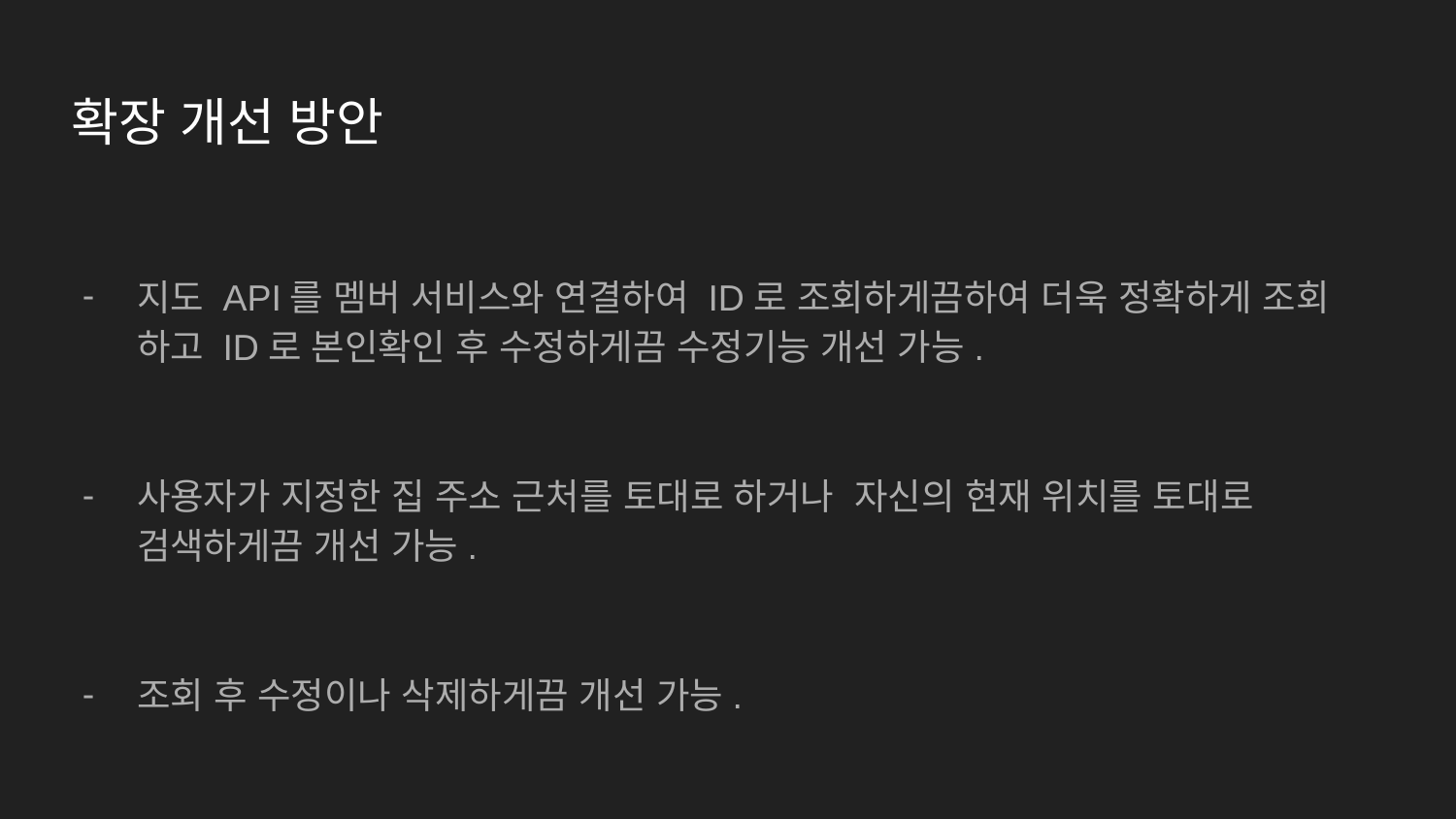

# 확장 개선 방안
지도 API를 멤버 서비스와 연결하여 ID로 조회하게끔하여 더욱 정확하게 조회 하고 ID로 본인확인 후 수정하게끔 수정기능 개선 가능.

사용자가 지정한 집 주소 근처를 토대로 하거나  자신의 현재 위치를 토대로 검색하게끔 개선 가능.

조회 후 수정이나 삭제하게끔 개선 가능.